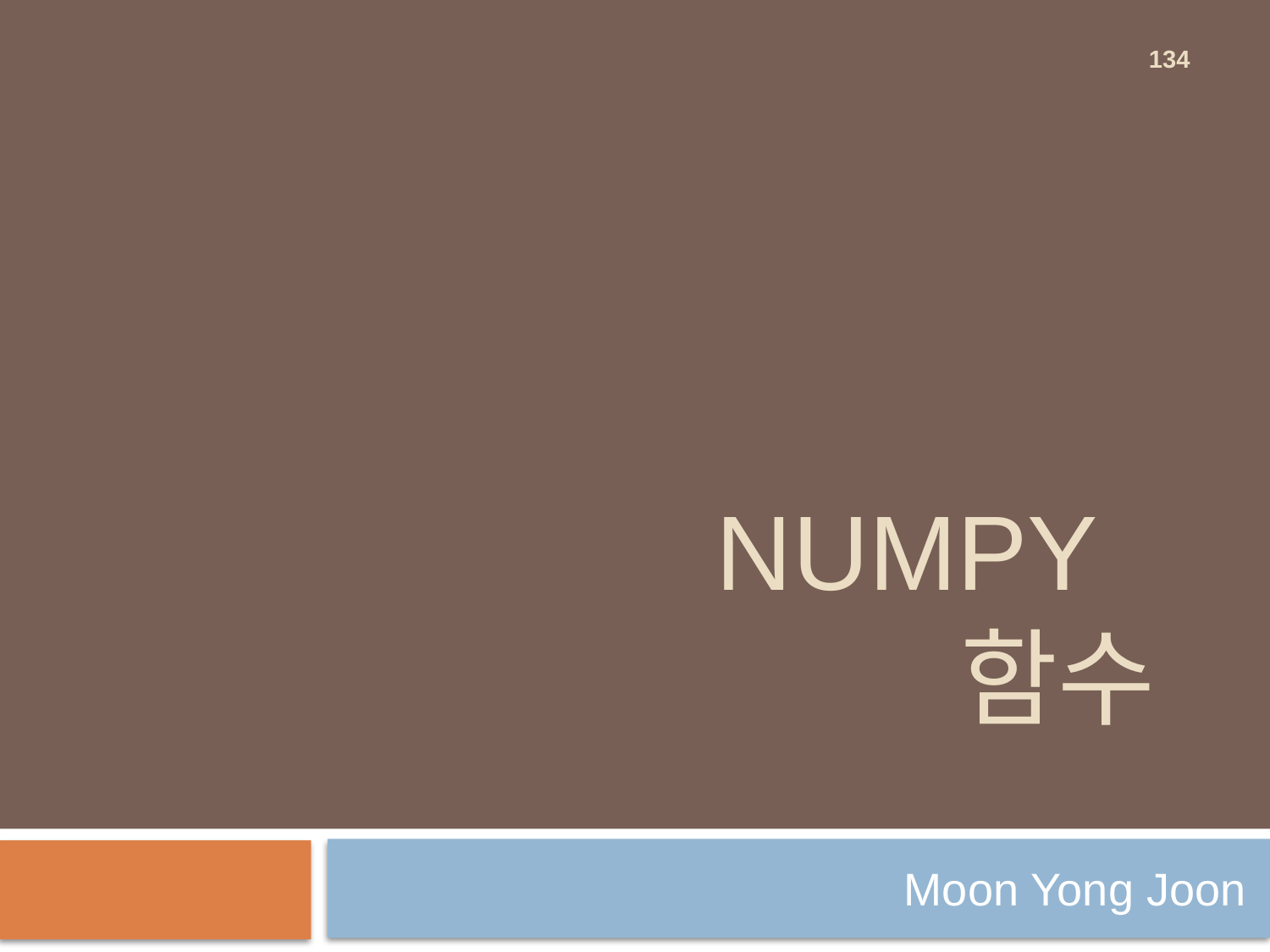

134
# Numpy 함수
Moon Yong Joon